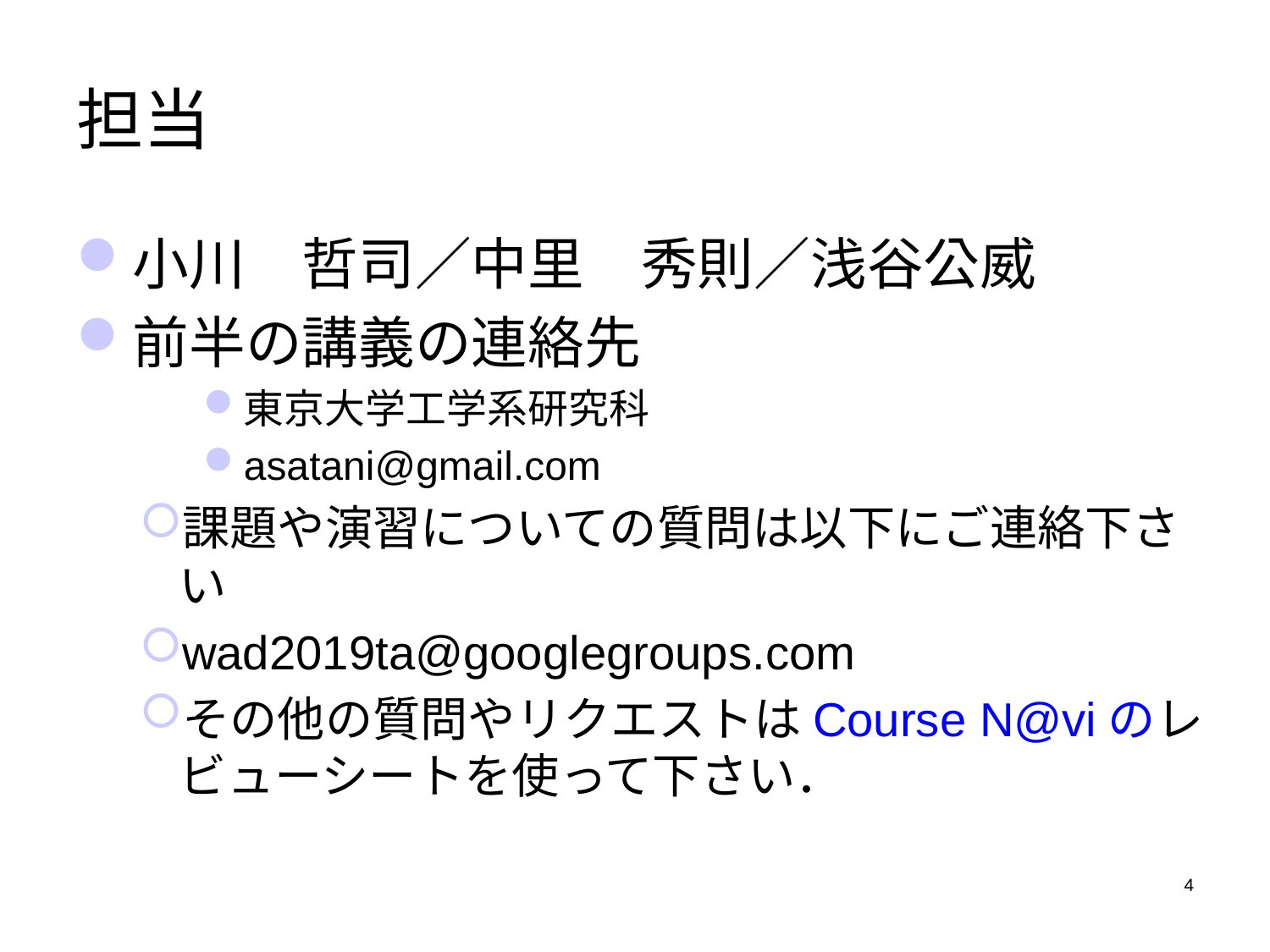

# 担当
小川　哲司／中里　秀則／浅谷公威
前半の講義の連絡先
東京大学工学系研究科
asatani@gmail.com
課題や演習についての質問は以下にご連絡下さい
wad2019ta@googlegroups.com
その他の質問やリクエストはCourse N@viのレビューシートを使って下さい．

4